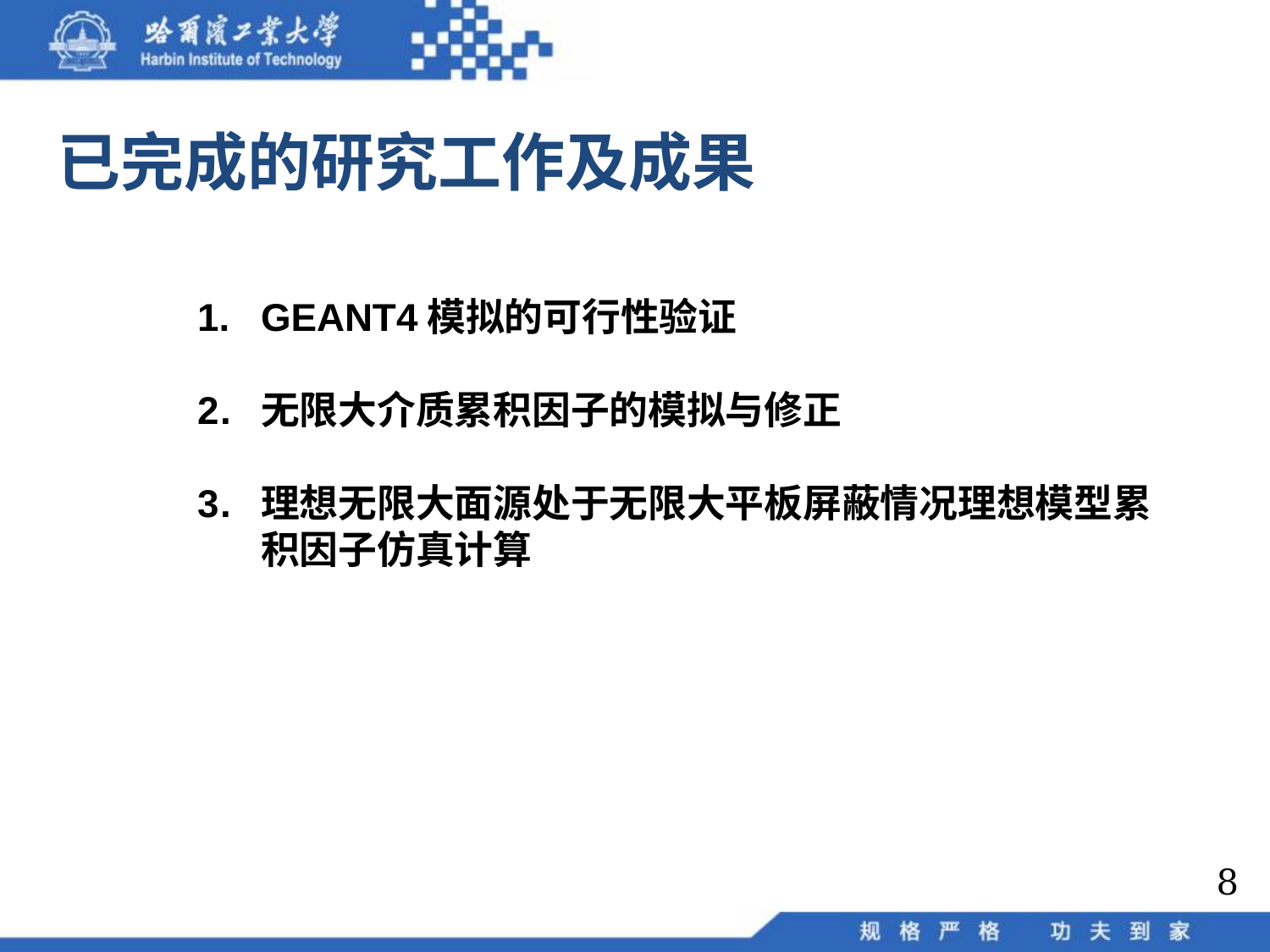

已完成的研究工作及成果
GEANT4模拟的可行性验证

无限大介质累积因子的模拟与修正

理想无限大面源处于无限大平板屏蔽情况理想模型累积因子仿真计算

8